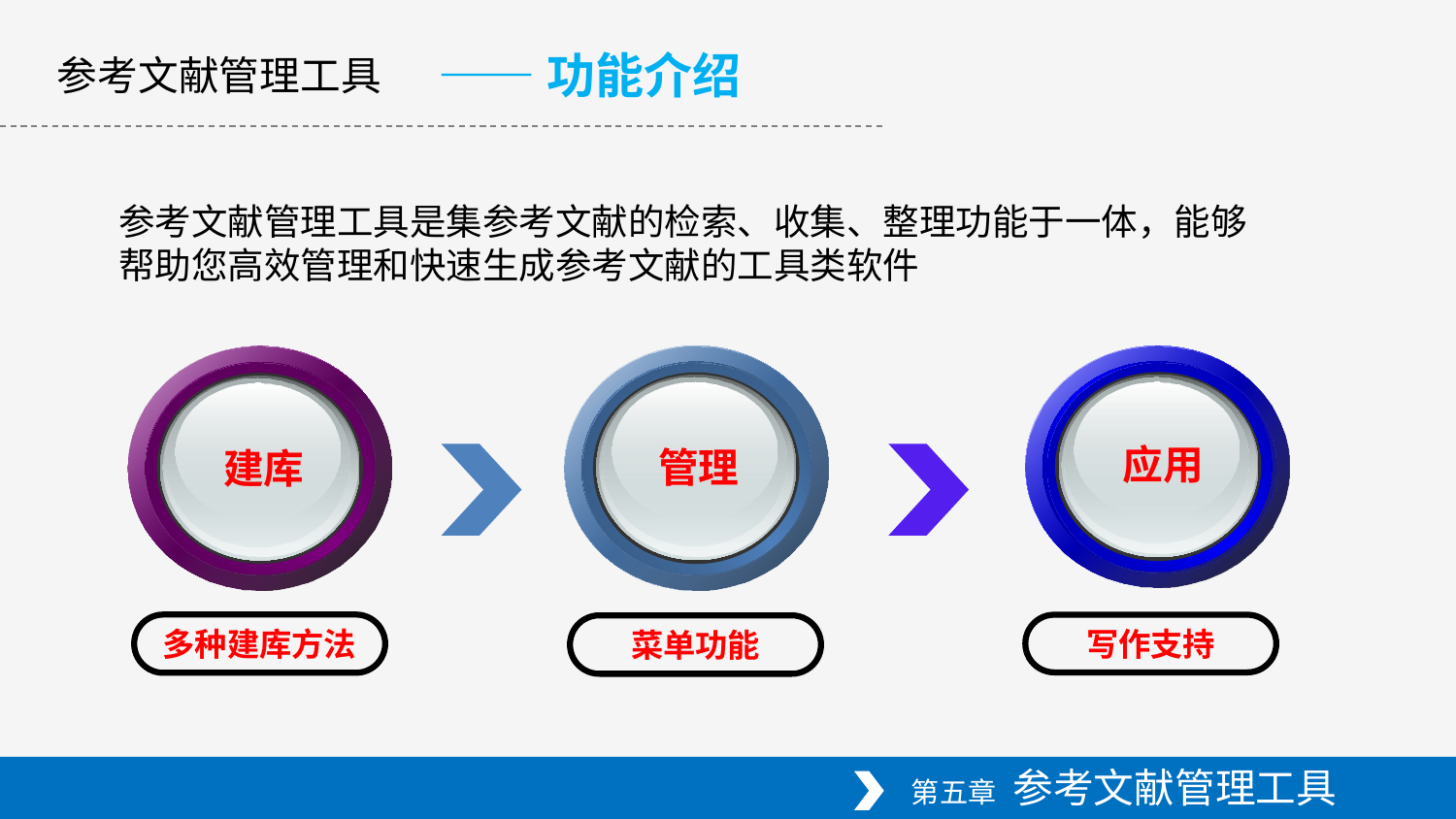

——功能介绍
参考文献管理工具
参考文献管理工具是集参考文献的检索、收集、整理功能于一体，能够帮助您高效管理和快速生成参考文献的工具类软件

管理
菜单功能

应用
写作支持

建库
多种建库方法